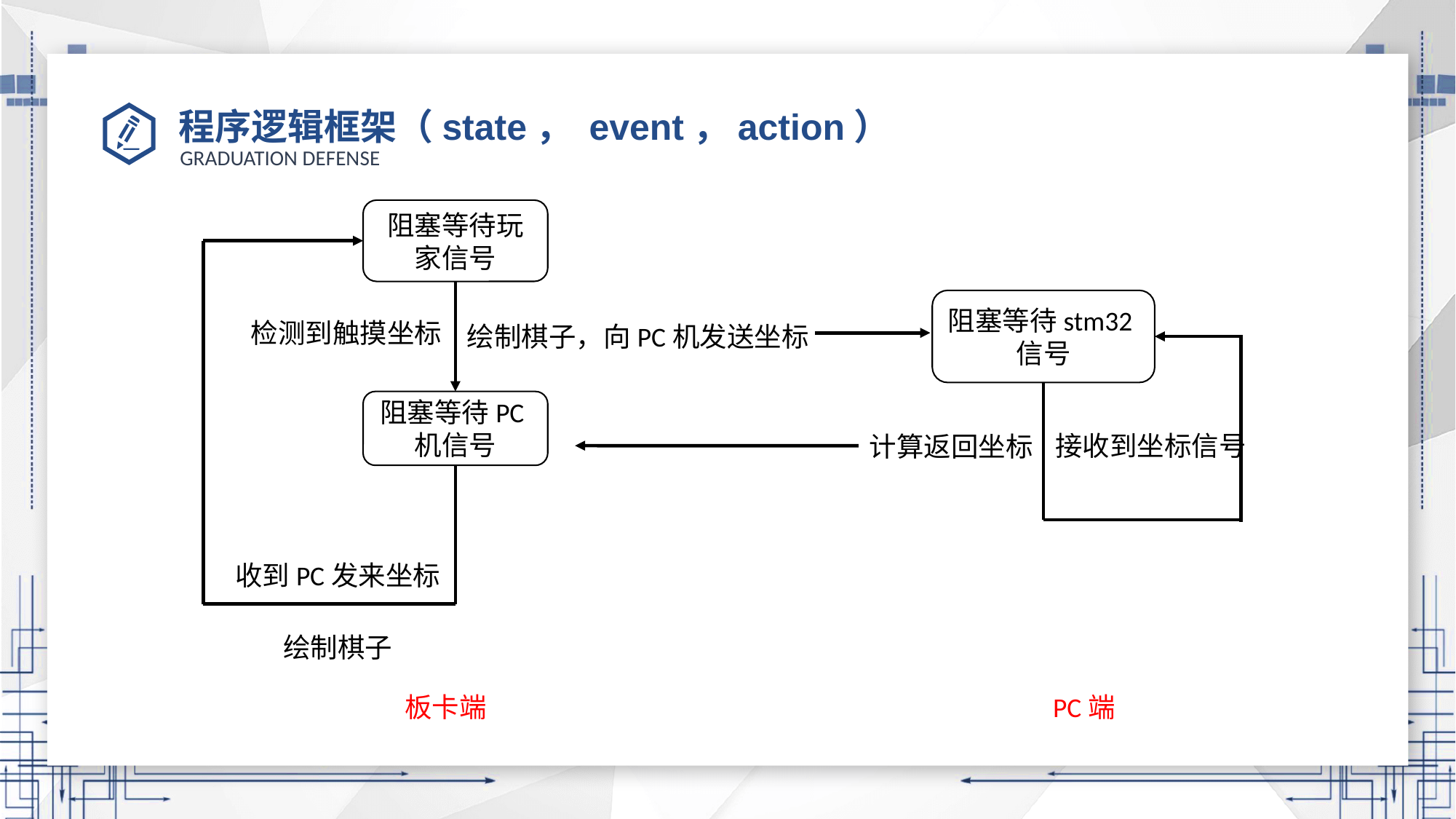

# 程序逻辑框架（state， event，action）
阻塞等待玩家信号
阻塞等待stm32信号
检测到触摸坐标
绘制棋子，向PC机发送坐标
阻塞等待PC机信号
接收到坐标信号
计算返回坐标
收到PC发来坐标
绘制棋子
板卡端
PC端